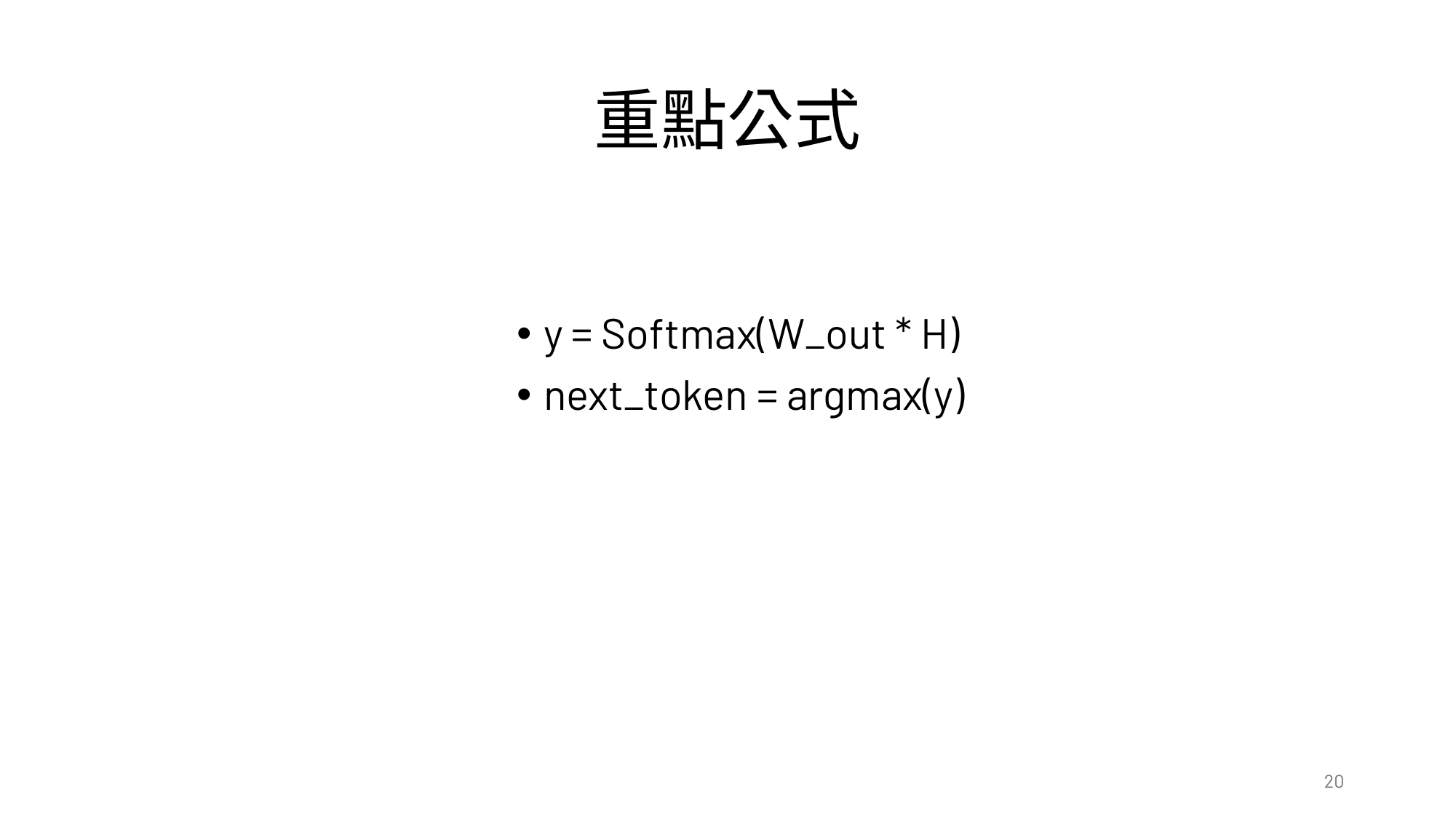

# 重點公式
y = Softmax(W_out * H)
next_token = argmax(y)
20